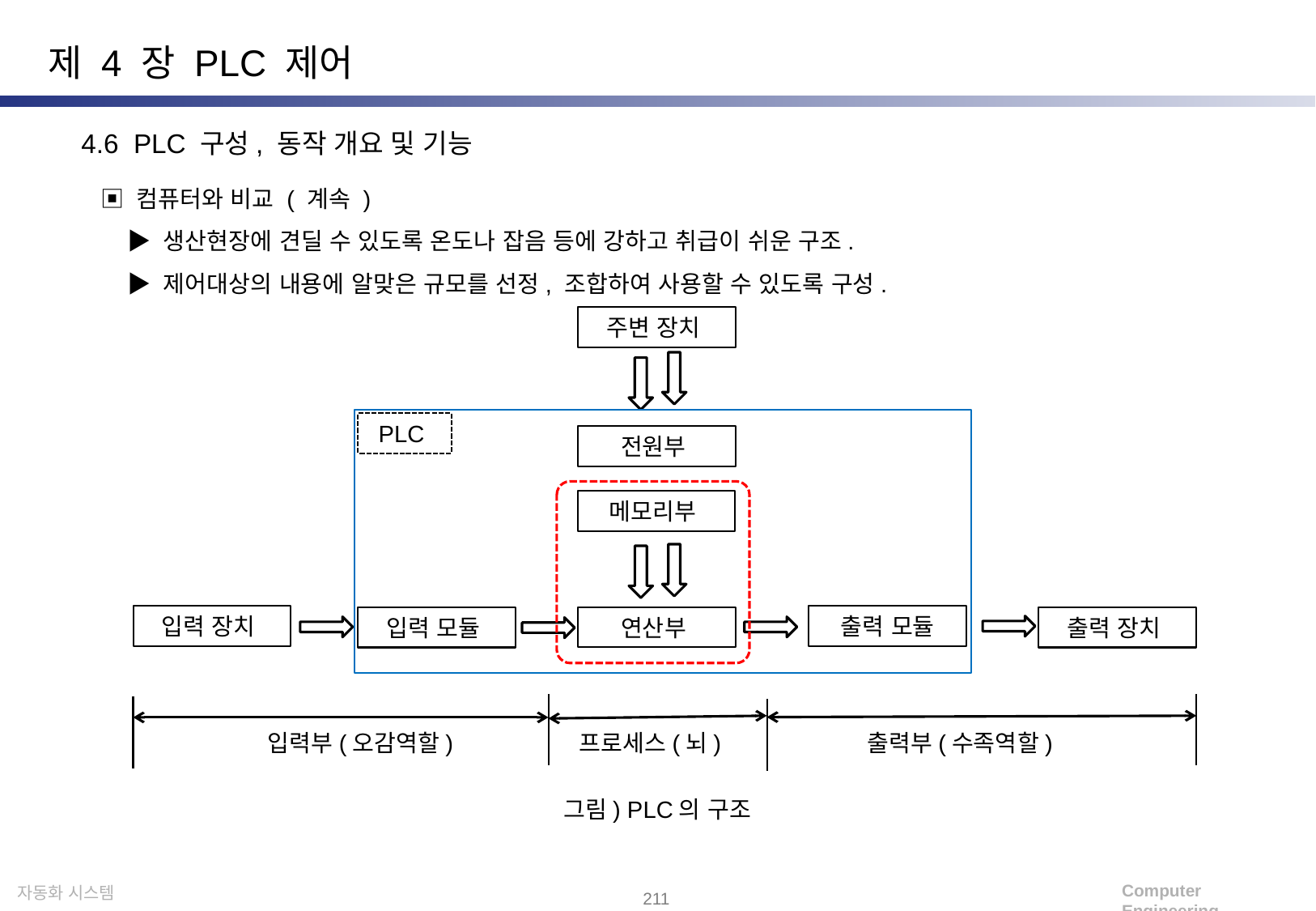

제 4 장 PLC 제어
4.6  PLC 구성, 동작 개요 및 기능
▣ 컴퓨터와 비교 ( 계속 )
    ▶ 생산현장에 견딜 수 있도록 온도나 잡음 등에 강하고 취급이 쉬운 구조.
    ▶ 제어대상의 내용에 알맞은 규모를 선정, 조합하여 사용할 수 있도록 구성.
주변 장치

PLC
전원부

메모리부

입력 장치
출력 모듈
연산부
입력 모듈
출력 장치

입력부(오감역할)                  프로세스(뇌)                     출력부(수족역할)
그림) PLC의 구조